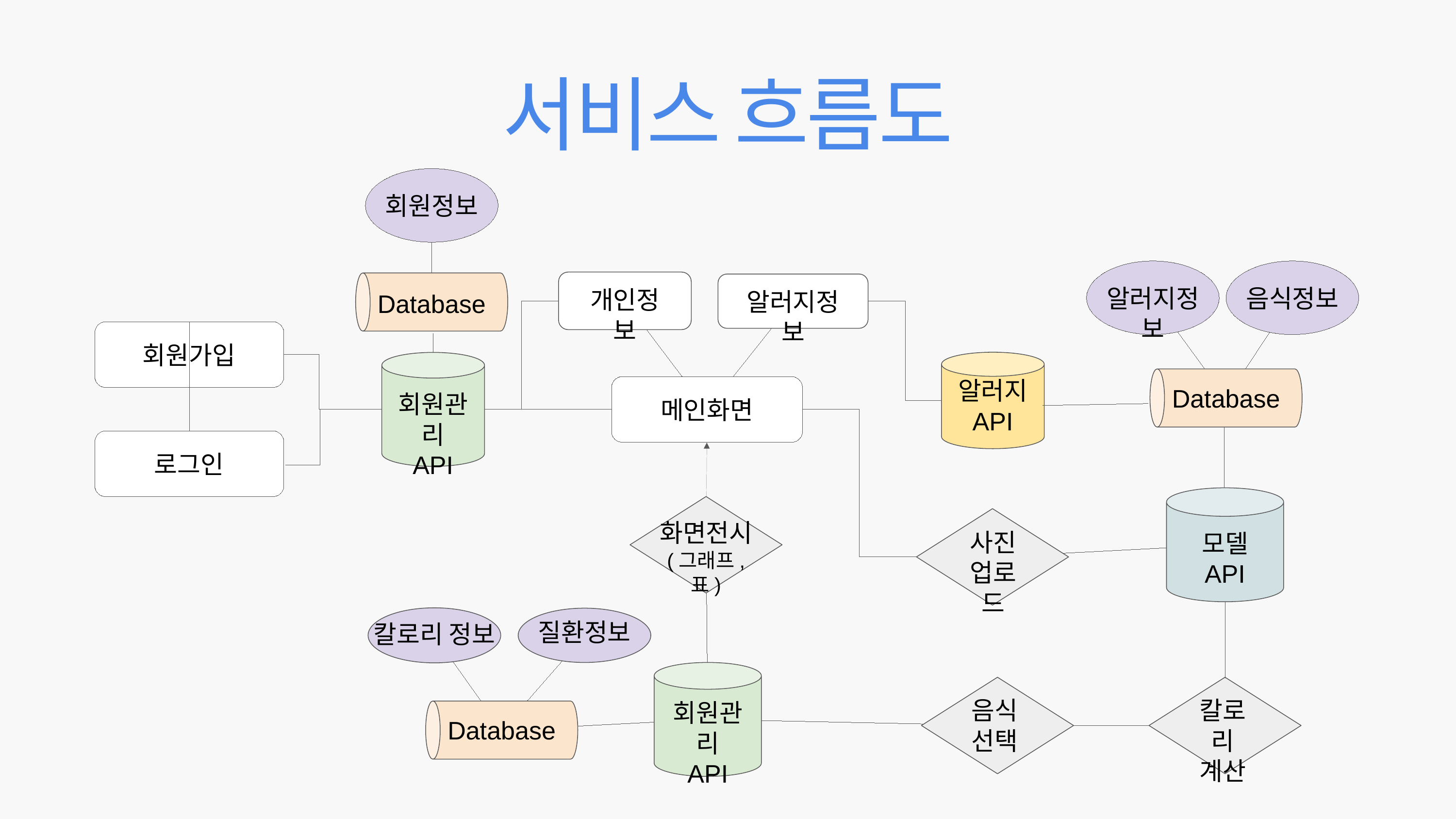

서비스 흐름도

회원정보

개인정보

알러지정보
알러지정보
음식정보
Database

회원가입

알러지
API

회원관리
API

Database

메인화면

로그인

모델
API

화면전시
(그래프, 표)

사진
업로드

칼로리 정보

질환정보

회원관리
API

음식
선택

칼로리
계산

Database